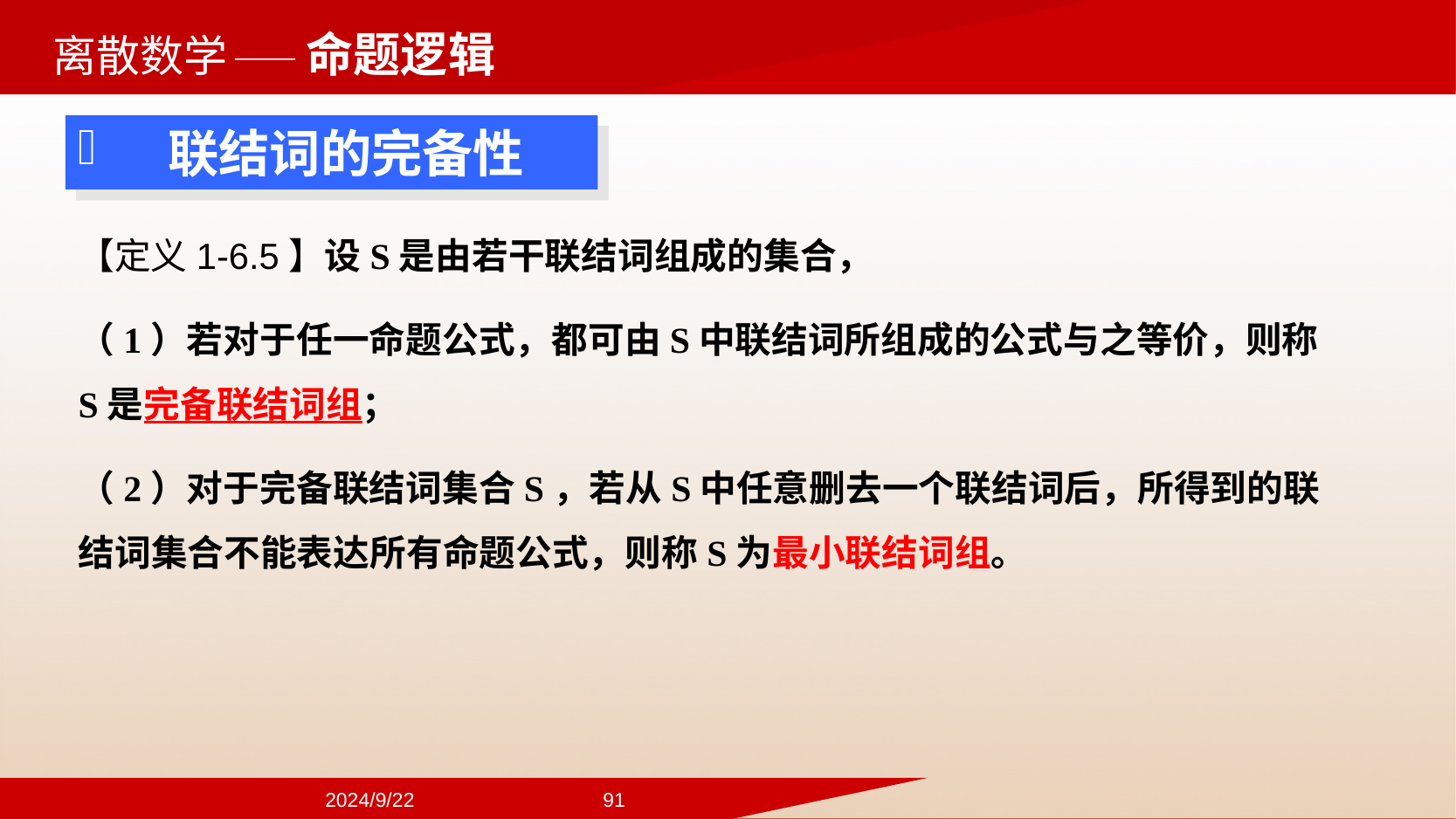

——命题逻辑
  联结词的完备性
【定义1-6.5】设S是由若干联结词组成的集合，
（1）若对于任一命题公式，都可由S中联结词所组成的公式与之等价，则称S是完备联结词组；
（2）对于完备联结词集合S，若从S中任意删去一个联结词后，所得到的联结词集合不能表达所有命题公式，则称S为最小联结词组。
2024/9/22
91